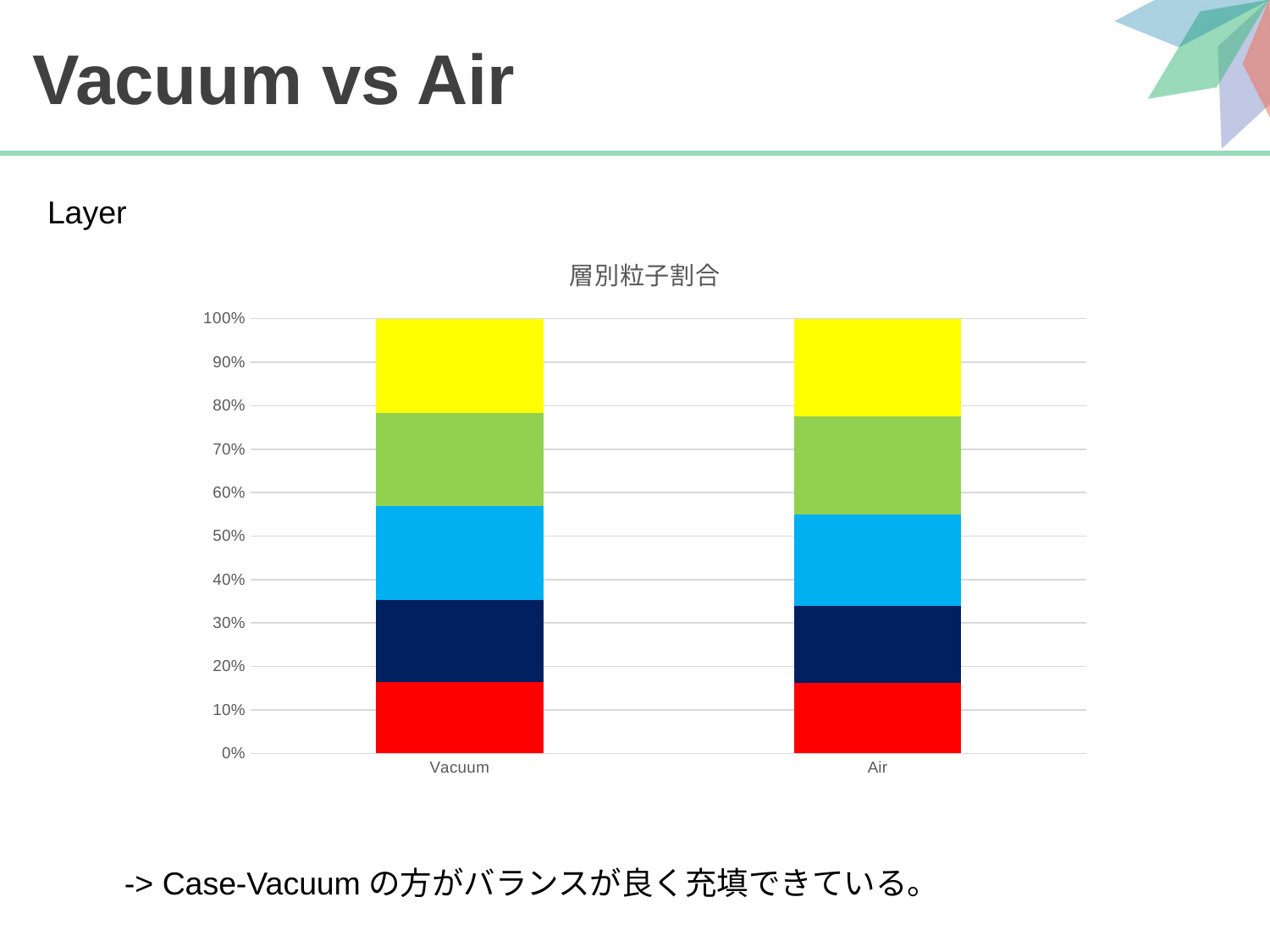

# Vacuum vs Air

Layer

### Chart: 層別粒子割合

| Category | 1 | 2 | 3 | 4 | 5 |
|---|---|---|---|---|---|
| Vacuum | 24073.0 | 27387.0 | 31858.0 | 31197.0 | 31676.0 |
| Air | 23497.0 | 25806.0 | 30383.0 | 32700.0 | 32622.0 |
-> Case-Vacuumの方がバランスが良く充填できている。